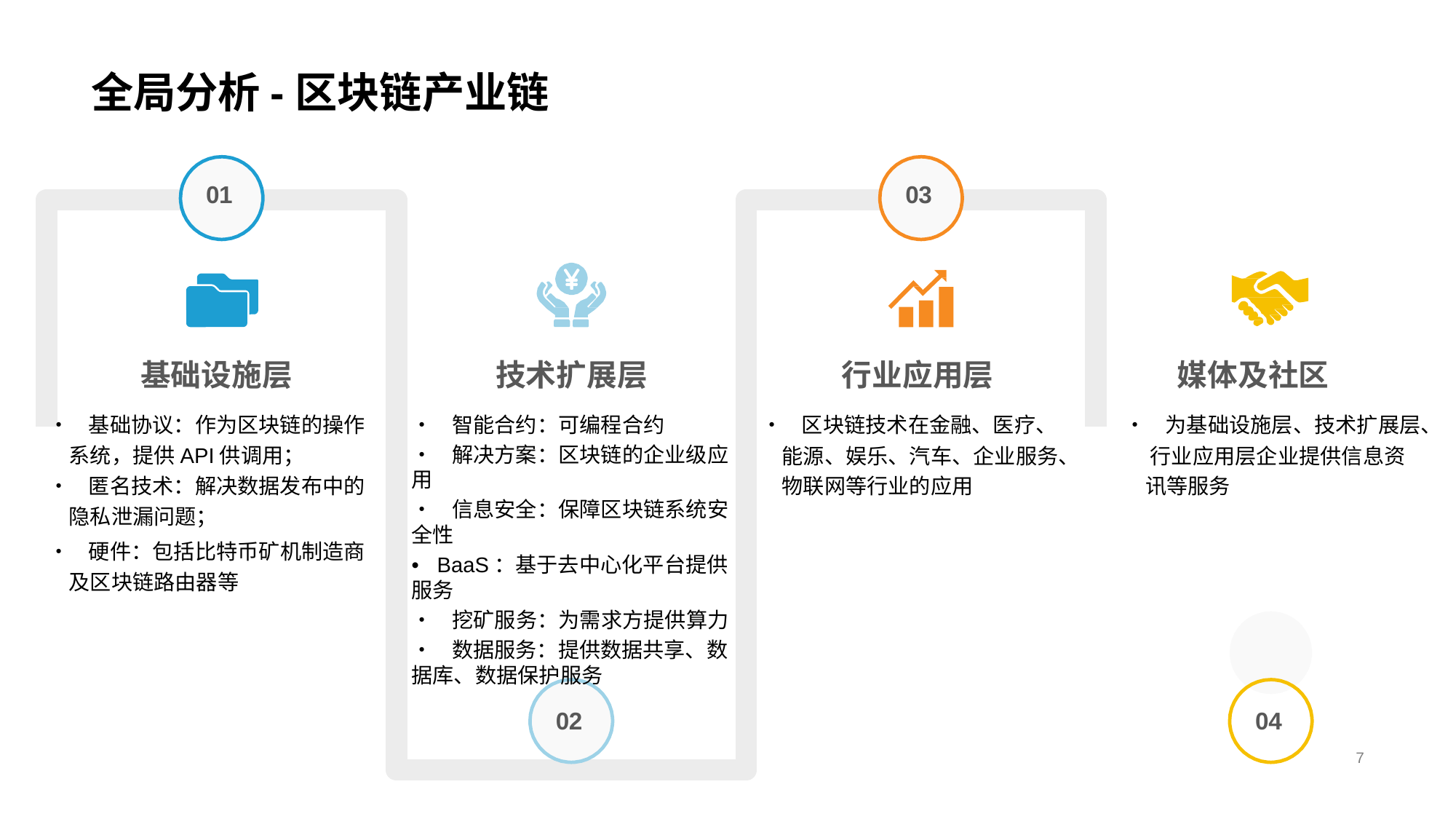

# 全局分析-区块链产业链

03
01

技术扩展层

•   智能合约：可编程合约
•   解决方案：区块链的企业级应用
•   信息安全：保障区块链系统安全性
•   BaaS：基于去中心化平台提供服务
•   挖矿服务：为需求方提供算力
•   数据服务：提供数据共享、数据库、数据保护服务

基础设施层

•   基础协议：作为区块链的操作系统，提供API供调用；
•   匿名技术：解决数据发布中的隐私泄漏问题；
•   硬件：包括比特币矿机制造商及区块链路由器等
   行业应用层

•   区块链技术在金融、医疗、 能源、娱乐、汽车、企业服务、物联网等行业的应用
媒体及社区

•   为基础设施层、技术扩展层、 行业应用层企业提供信息资讯等服务

02
04

7